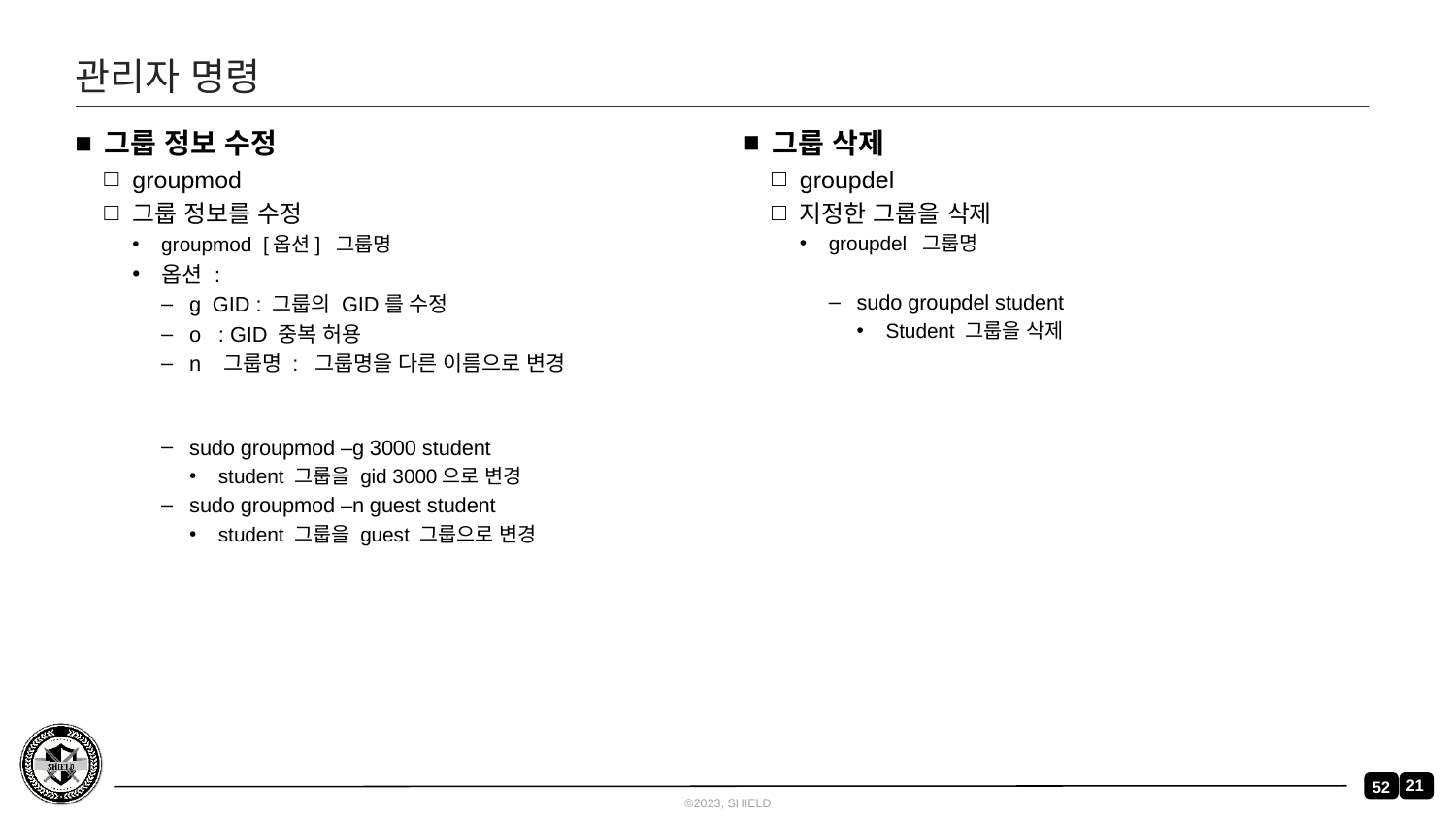

# 관리자 명령
그룹 삭제
groupdel
지정한 그룹을 삭제
groupdel  그룹명

sudo groupdel student
Student 그룹을 삭제
그룹 정보 수정
groupmod
그룹 정보를 수정
groupmod  [옵션]  그룹명
옵션 :
g  GID : 그룹의 GID를 수정
o   : GID 중복 허용
n   그룹명 :  그룹명을 다른 이름으로 변경

sudo groupmod –g 3000 student
student 그룹을 gid 3000으로 변경
sudo groupmod –n guest student
student 그룹을 guest 그룹으로 변경